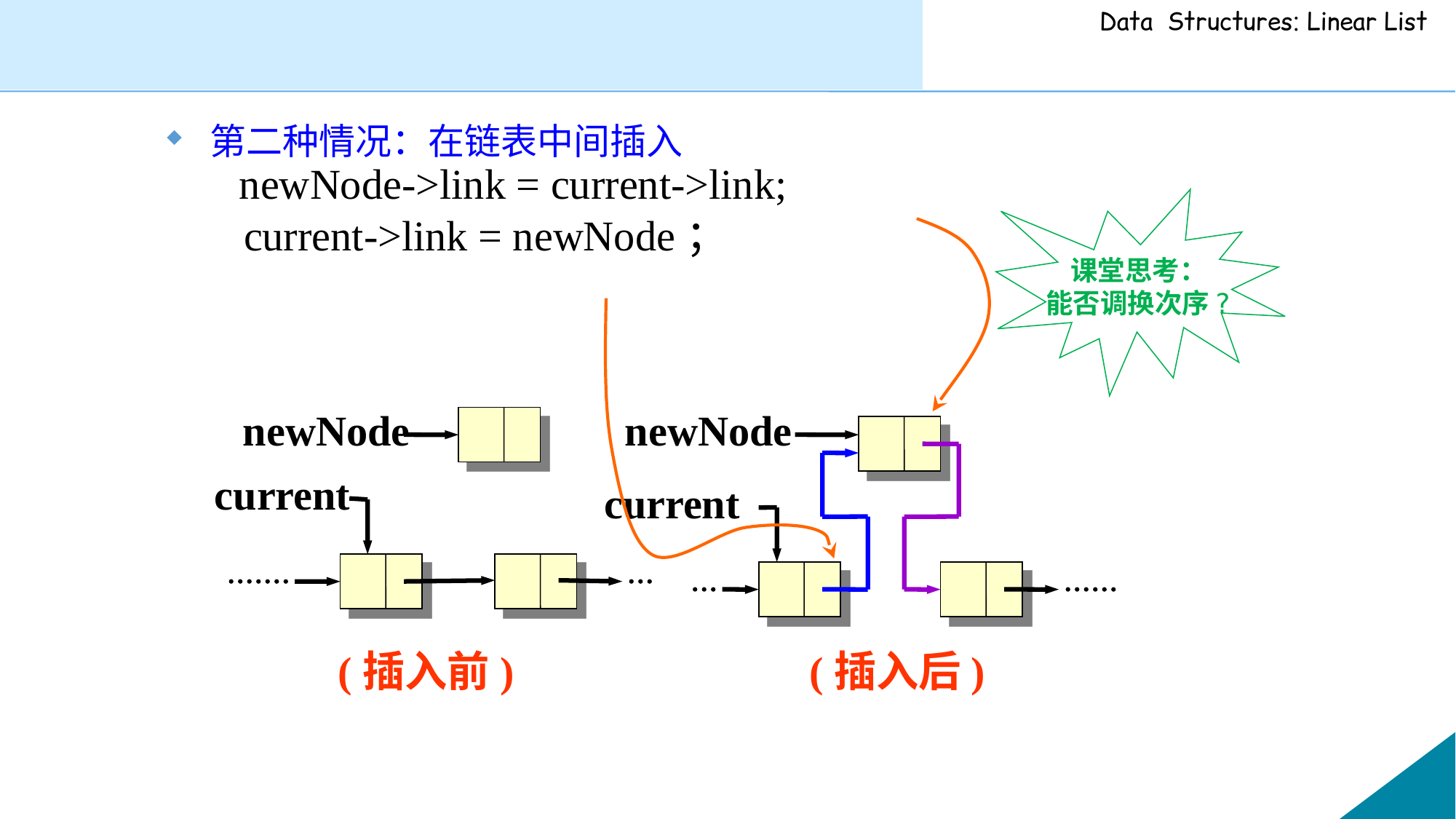

#
 第二种情况：在链表中间插入
       newNode->link = current->link;
	          current->link = newNode；

课堂思考：
能否调换次序?

newNode
newNode

current
current

      (插入前)                            (插入后)